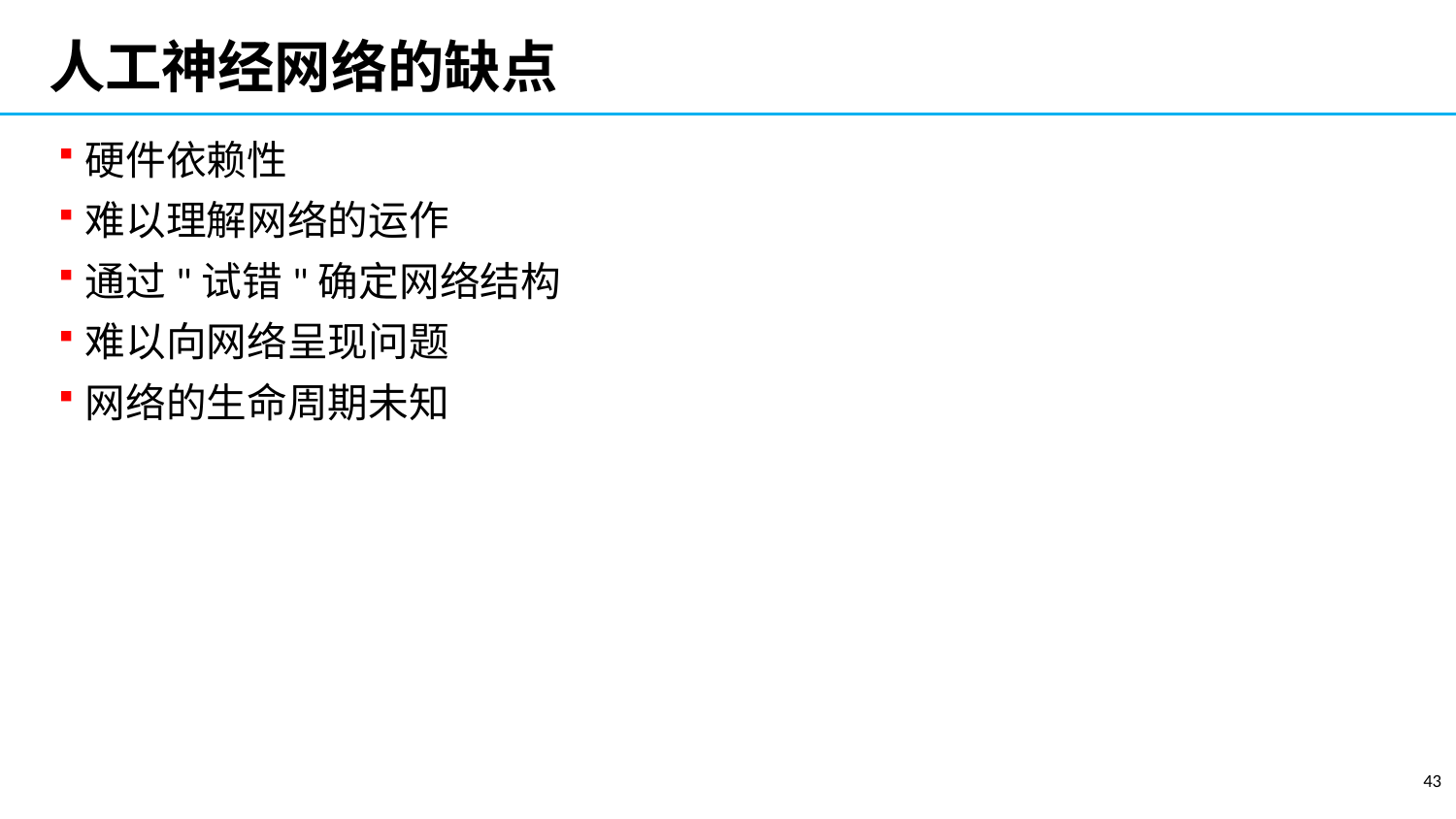

# 人工神经网络的缺点

硬件依赖性
难以理解网络的运作
通过"试错"确定网络结构
难以向网络呈现问题
网络的生命周期未知
43